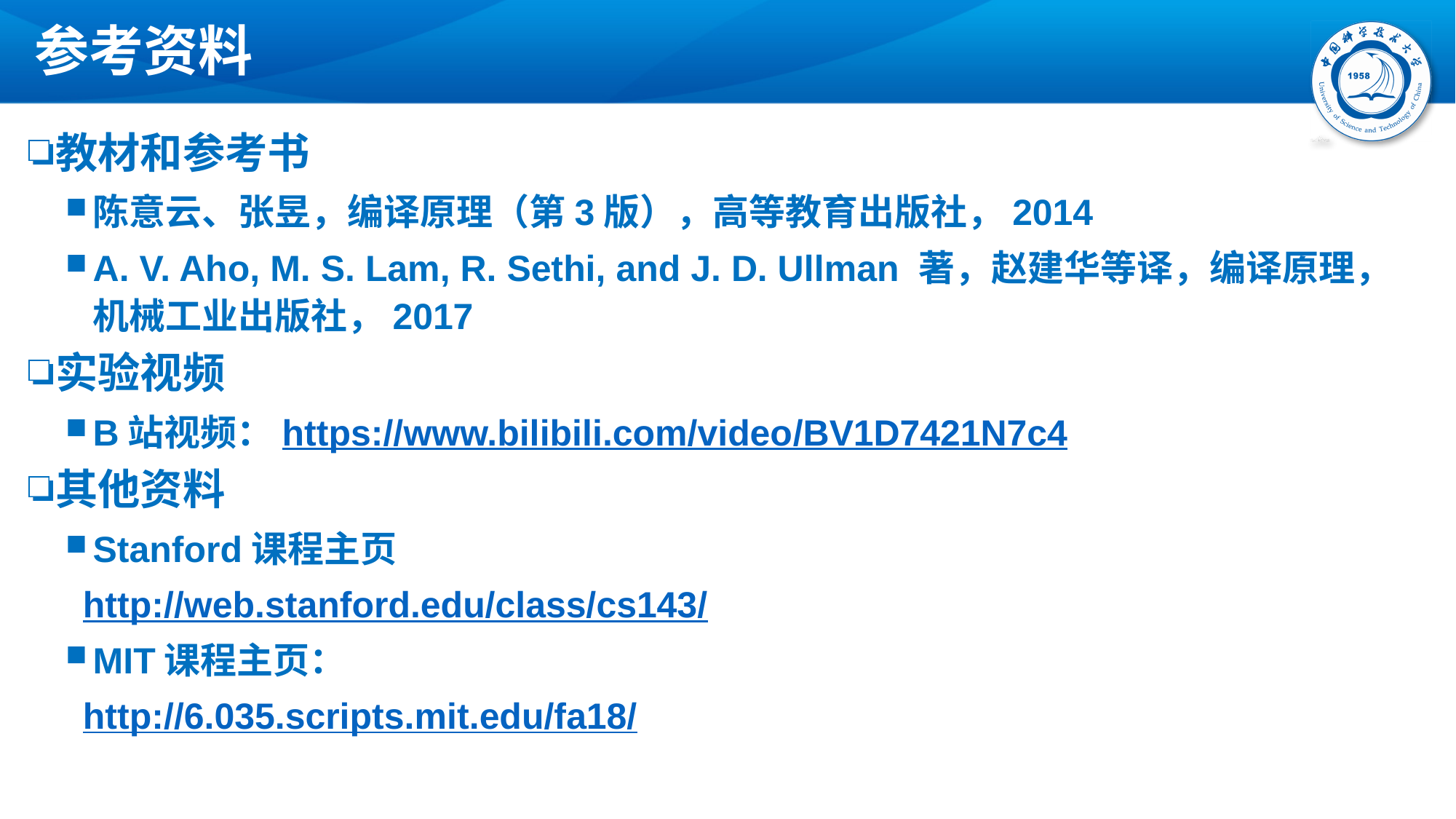

# 参考资料
教材和参考书
陈意云、张昱，编译原理（第3版），高等教育出版社，2014
A. V. Aho, M. S. Lam, R. Sethi, and J. D. Ullman 著，赵建华等译，编译原理，机械工业出版社，2017
实验视频
B站视频：https://www.bilibili.com/video/BV1D7421N7c4
其他资料
Stanford课程主页
http://web.stanford.edu/class/cs143/
MIT课程主页：
http://6.035.scripts.mit.edu/fa18/